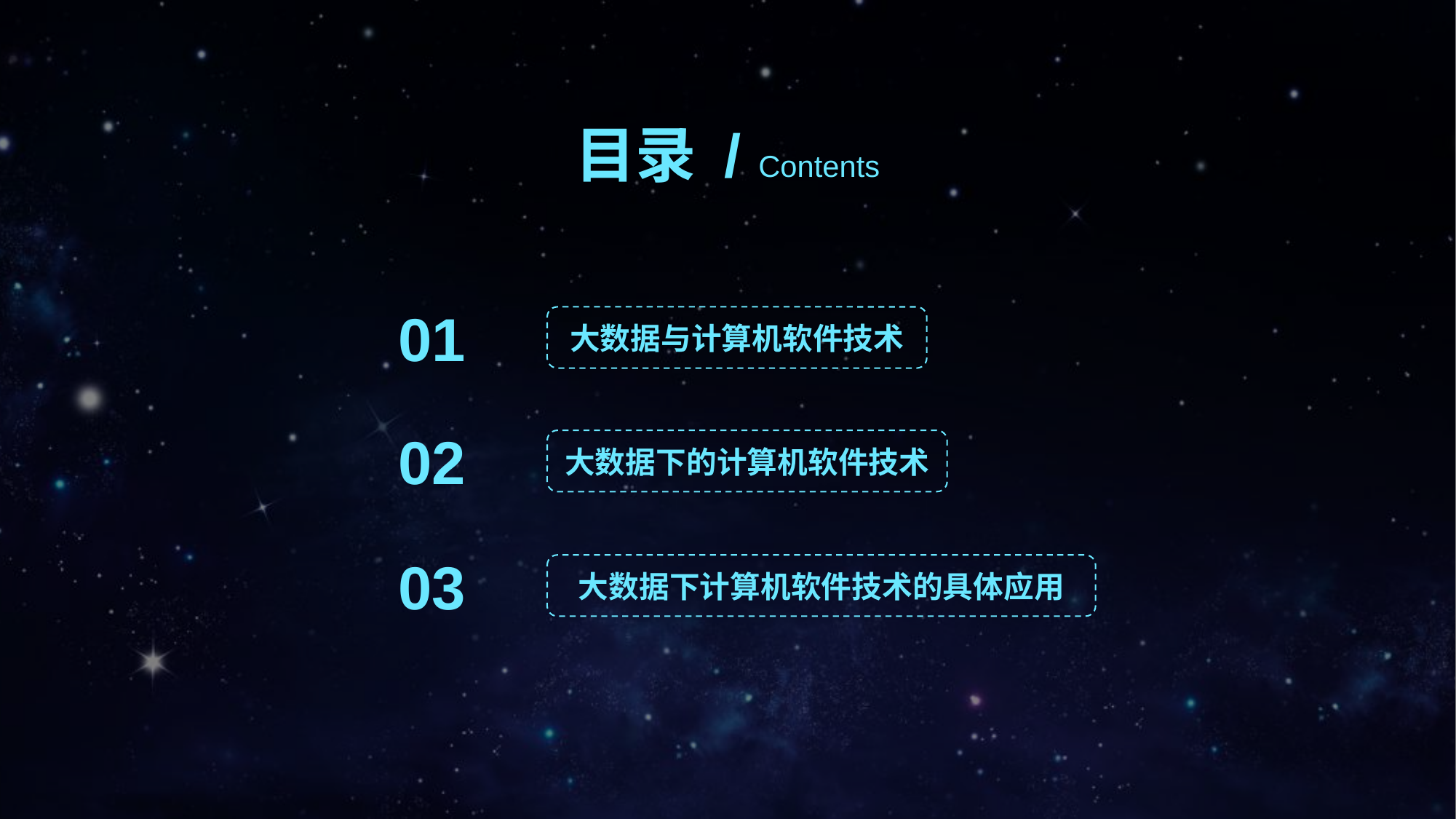

目录 / Contents
01
大数据与计算机软件技术
02
大数据下的计算机软件技术
03
大数据下计算机软件技术的具体应用